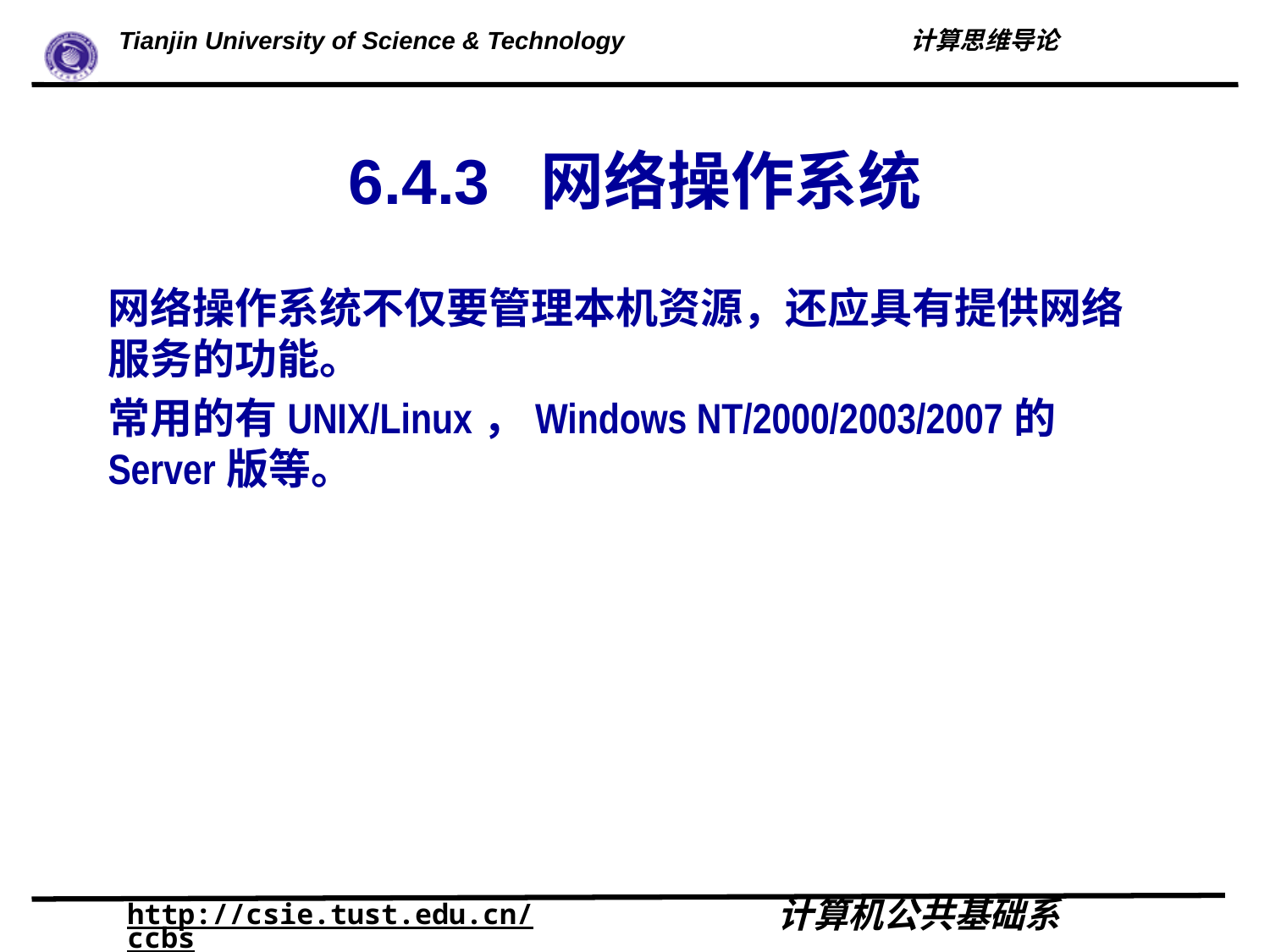

# 6.4.3  网络操作系统
网络操作系统不仅要管理本机资源，还应具有提供网络服务的功能。
常用的有UNIX/Linux，Windows NT/2000/2003/2007的Server版等。